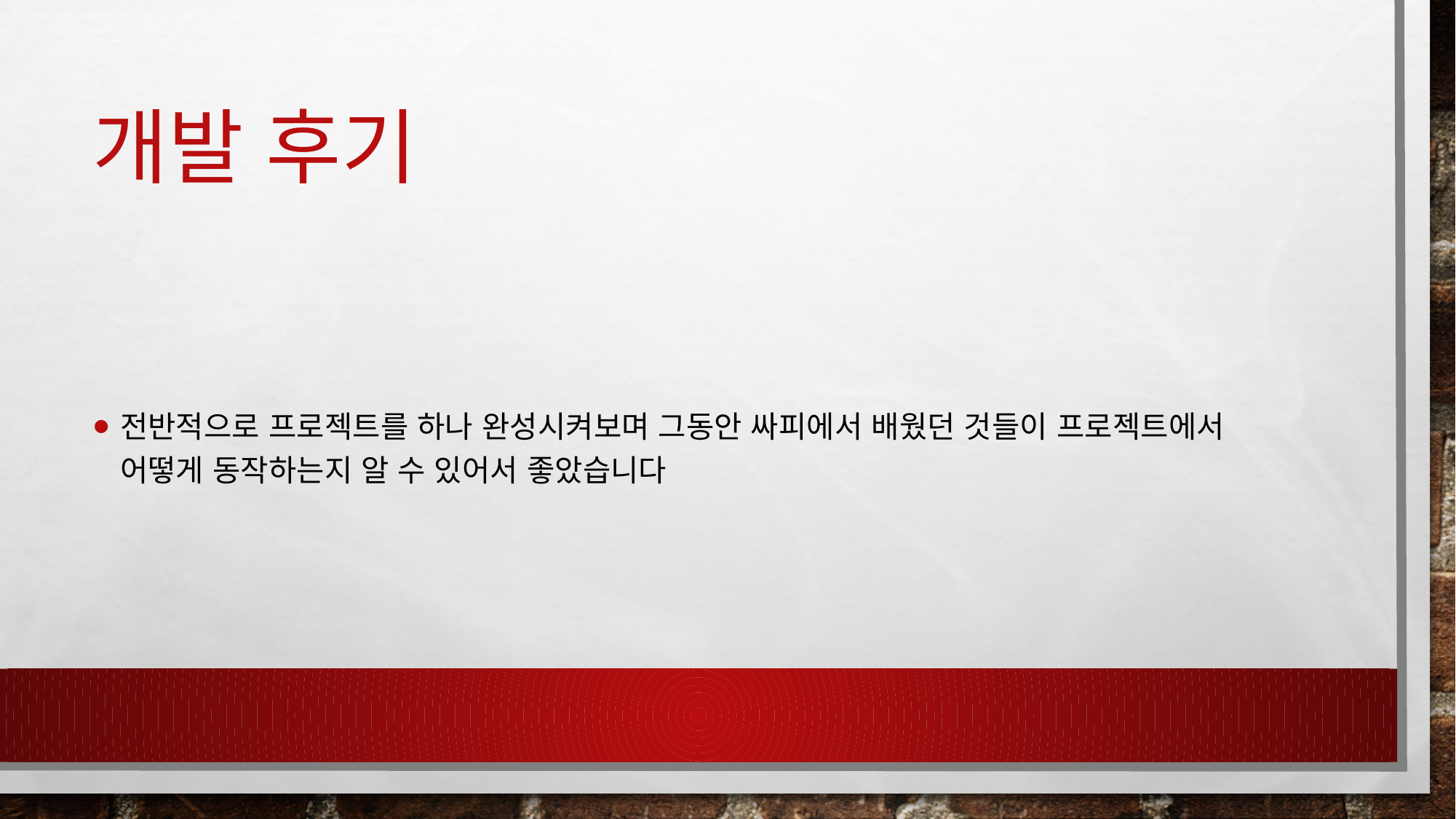

# 개발 후기
전반적으로 프로젝트를 하나 완성시켜보며 그동안 싸피에서 배웠던 것들이 프로젝트에서 어떻게 동작하는지 알 수 있어서 좋았습니다